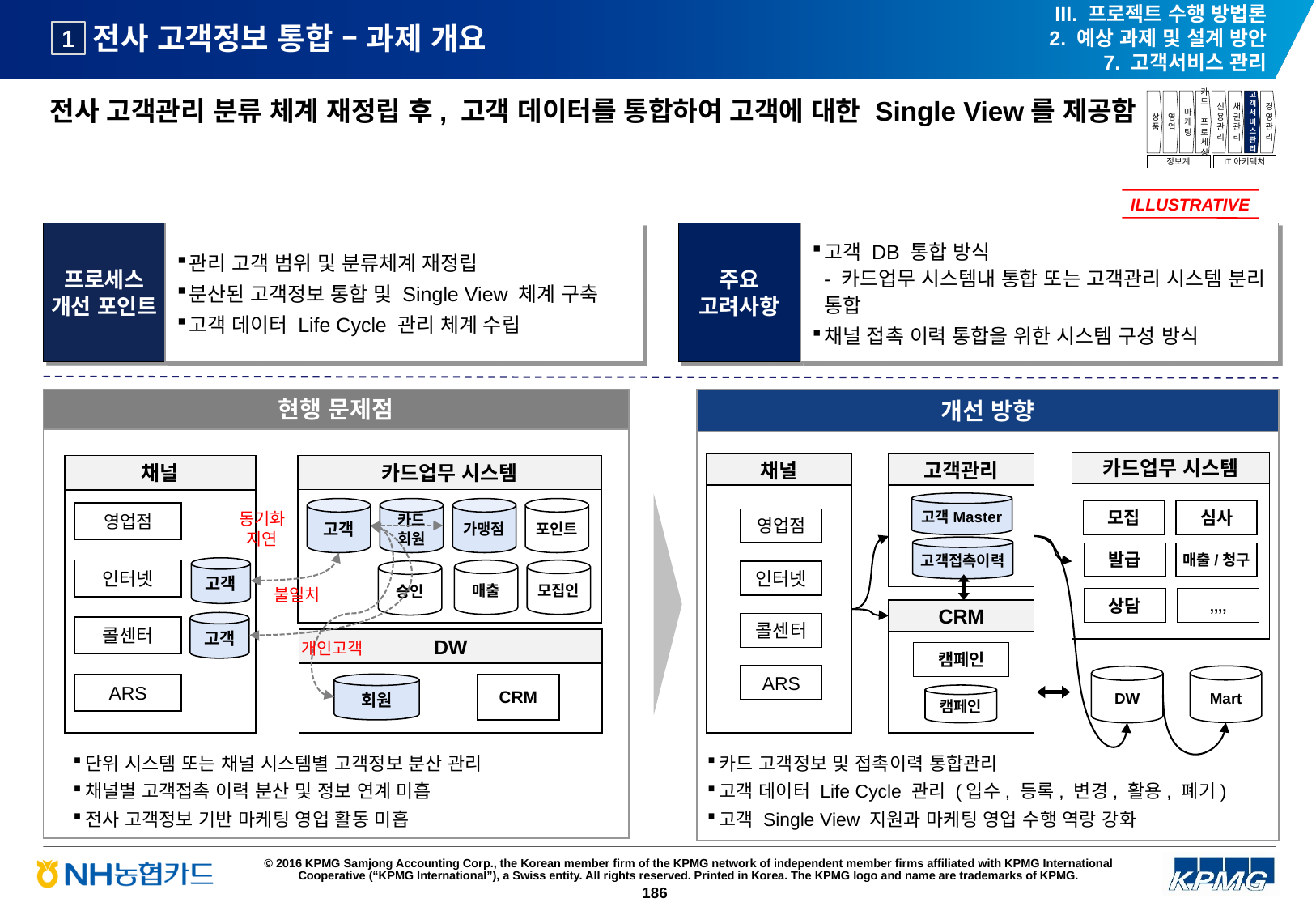

III. 프로젝트 수행 방법론
2. 예상 과제 및 설계 방안
7. 고객서비스 관리
# 전사 고객정보 통합 – 과제 개요
1
전사 고객관리 분류 체계 재정립 후, 고객 데이터를 통합하여 고객에 대한 Single View를 제공함
상품
영업
마케팅
카드
프로세싱
신용관리
채권관리
고객서비스관리
경영관리
정보계
IT아키텍처
ILLUSTRATIVE
프로세스 개선 포인트
관리 고객 범위 및 분류체계 재정립
분산된 고객정보 통합 및 Single View 체계 구축
고객 데이터 Life Cycle 관리 체계 수립
주요 고려사항
고객 DB 통합 방식
- 카드업무 시스템내 통합 또는 고객관리 시스템 분리 통합
채널 접촉 이력 통합을 위한 시스템 구성 방식
개선 방향
현행 문제점

카드업무 시스템
고객관리

채널

고객Master
심사
모집
영업점
고객접촉이력
발급
매출/청구
인터넷
상담
,,,,
CRM

콜센터
캠페인
ARS
Mart
DW
캠페인
채널
카드업무 시스템

고객
카드
회원
가맹점
포인트
매출
모집인
승인
영업점
고객
인터넷
고객
콜센터
DW

ARS
회원
CRM
동기화 지연
불일치

개인고객
단위 시스템 또는 채널 시스템별 고객정보 분산 관리
채널별 고객접촉 이력 분산 및 정보 연계 미흡
전사 고객정보 기반 마케팅 영업 활동 미흡
카드 고객정보 및 접촉이력 통합관리
고객 데이터 Life Cycle 관리 (입수, 등록, 변경, 활용, 폐기)
고객 Single View 지원과 마케팅 영업 수행 역랑 강화